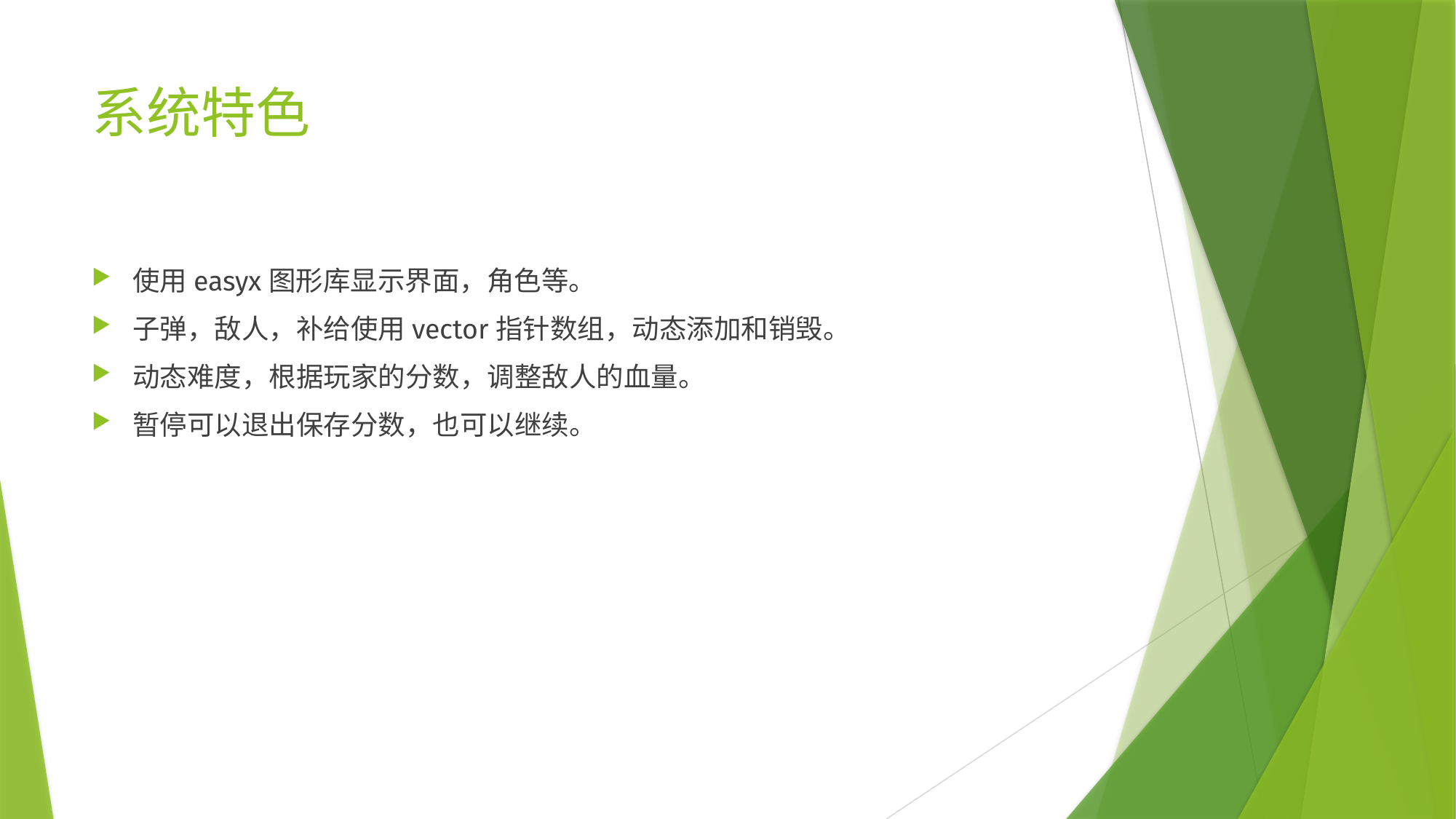

# 系统特色
使用easyx图形库显示界面，角色等。
子弹，敌人，补给使用vector指针数组，动态添加和销毁。
动态难度，根据玩家的分数，调整敌人的血量。
暂停可以退出保存分数，也可以继续。